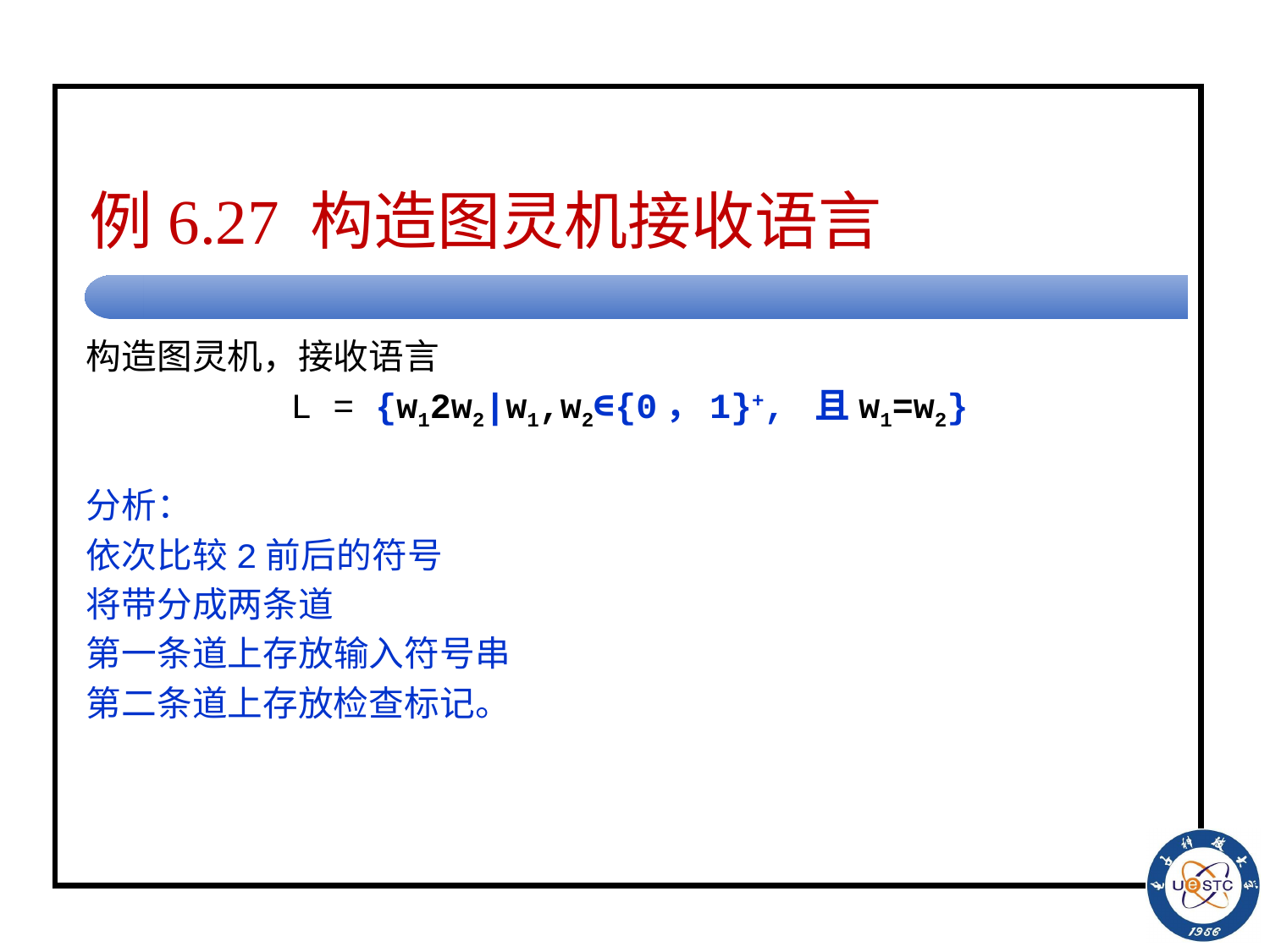

# 例6.27 构造图灵机接收语言
构造图灵机，接收语言
L = {w12w2|w1,w2∈{0，1}+, 且w1=w2}

分析：
依次比较2前后的符号
将带分成两条道
第一条道上存放输入符号串
第二条道上存放检查标记。